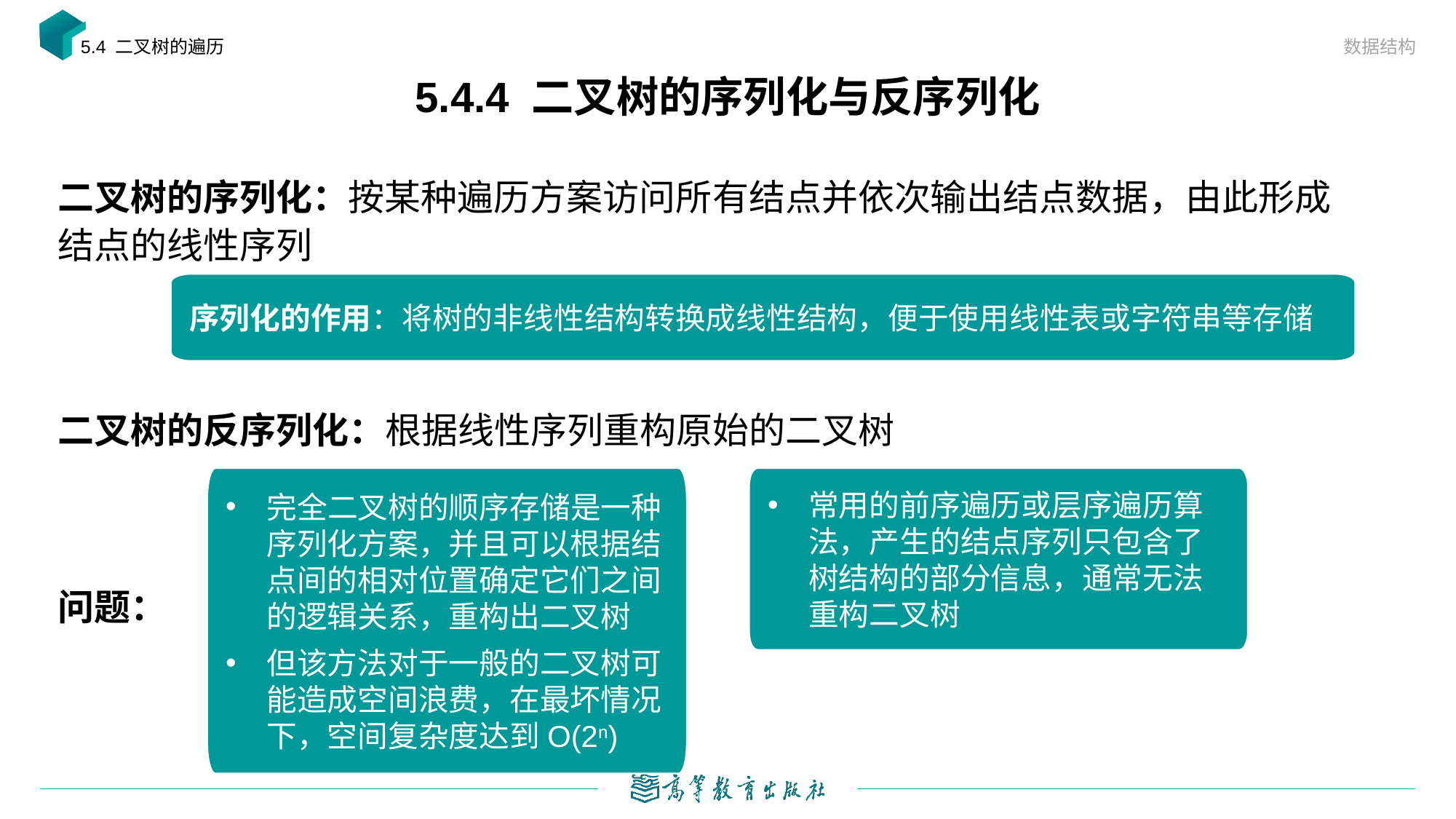

数据结构
5.4 二叉树的遍历
# 5.4.4 二叉树的序列化与反序列化
二叉树的序列化：按某种遍历方案访问所有结点并依次输出结点数据，由此形成结点的线性序列

二叉树的反序列化：根据线性序列重构原始的二叉树

问题：

序列化的作用：将树的非线性结构转换成线性结构，便于使用线性表或字符串等存储
完全二叉树的顺序存储是一种序列化方案，并且可以根据结点间的相对位置确定它们之间的逻辑关系，重构出二叉树
但该方法对于一般的二叉树可能造成空间浪费，在最坏情况下，空间复杂度达到O(2n)
常用的前序遍历或层序遍历算法，产生的结点序列只包含了树结构的部分信息，通常无法重构二叉树